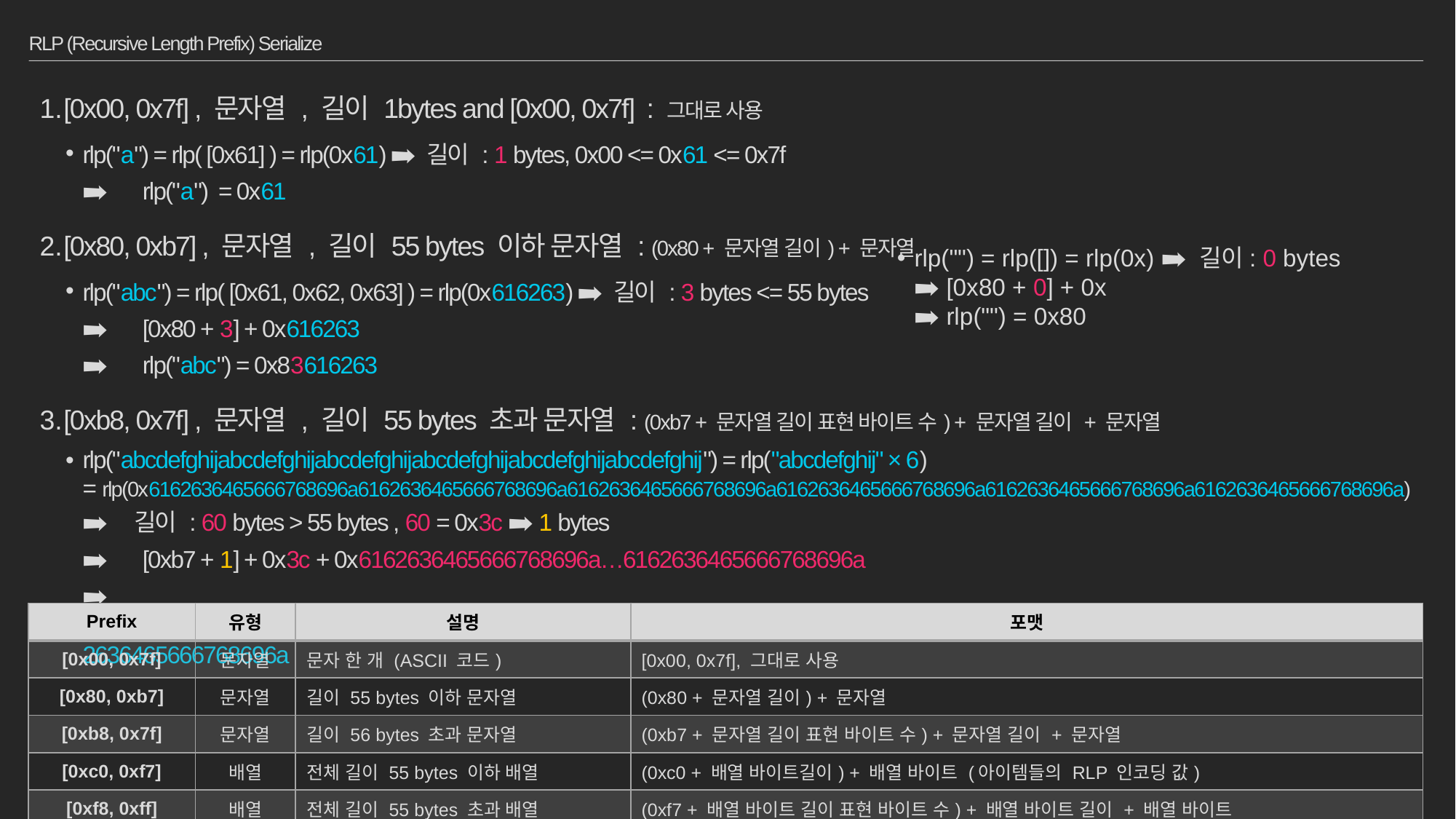

# RLP (Recursive Length Prefix) Serialize
[0x00, 0x7f] , 문자열 , 길이 1bytes and [0x00, 0x7f]  : 그대로 사용
rlp("a") = rlp( [0x61] ) = rlp(0x61) ➡ 길이 : 1 bytes, 0x00 <= 0x61 <= 0x7f
➡ﾠrlp("a")  = 0x61
[0x80, 0xb7] , 문자열 , 길이 55 bytes 이하 문자열 : (0x80 + 문자열 길이) + 문자열
rlp("abc") = rlp( [0x61, 0x62, 0x63] ) = rlp(0x616263) ➡ 길이 : 3 bytes <= 55 bytes
➡ﾠ[0x80 + 3] + 0x616263
➡ﾠrlp("abc") = 0x83616263
[0xb8, 0x7f] , 문자열 , 길이 55 bytes 초과 문자열 : (0xb7 + 문자열 길이 표현 바이트 수) + 문자열 길이 + 문자열
rlp("abcdefghijabcdefghijabcdefghijabcdefghijabcdefghijabcdefghij") = rlp("abcdefghij" × 6)
= rlp(0x6162636465666768696a6162636465666768696a6162636465666768696a6162636465666768696a6162636465666768696a6162636465666768696a)
➡ﾠ길이 : 60 bytes > 55 bytes , 60 = 0x3c ➡ 1 bytes
➡ﾠ[0xb7 + 1] + 0x3c + 0x6162636465666768696a…6162636465666768696a
➡ﾠ0xb83c6162636465666768696a6162636465666768696a6162636465666768696a6162636465666768696a6162636465666768696a6162636465666768696a

rlp("") = rlp([]) = rlp(0x) ➡ 길이: 0 bytes
➡ [0x80 + 0] + 0x
➡ rlp("") = 0x80

| Prefix | 유형 | 설명 | 포맷 |
| --- | --- | --- | --- |
| [0x00, 0x7f] | 문자열 | 문자 한 개 (ASCII 코드) | [0x00, 0x7f], 그대로 사용 |
| [0x80, 0xb7] | 문자열 | 길이 55 bytes 이하 문자열 | (0x80 + 문자열 길이) + 문자열 |
| [0xb8, 0x7f] | 문자열 | 길이 56 bytes 초과 문자열 | (0xb7 + 문자열 길이 표현 바이트 수) + 문자열 길이 + 문자열 |
| [0xc0, 0xf7] | 배열 | 전체 길이 55 bytes 이하 배열 | (0xc0 + 배열 바이트길이) + 배열 바이트 (아이템들의 RLP 인코딩 값) |
| [0xf8, 0xff] | 배열 | 전체 길이 55 bytes 초과 배열 | (0xf7 + 배열 바이트 길이 표현 바이트 수) + 배열 바이트 길이 + 배열 바이트 |